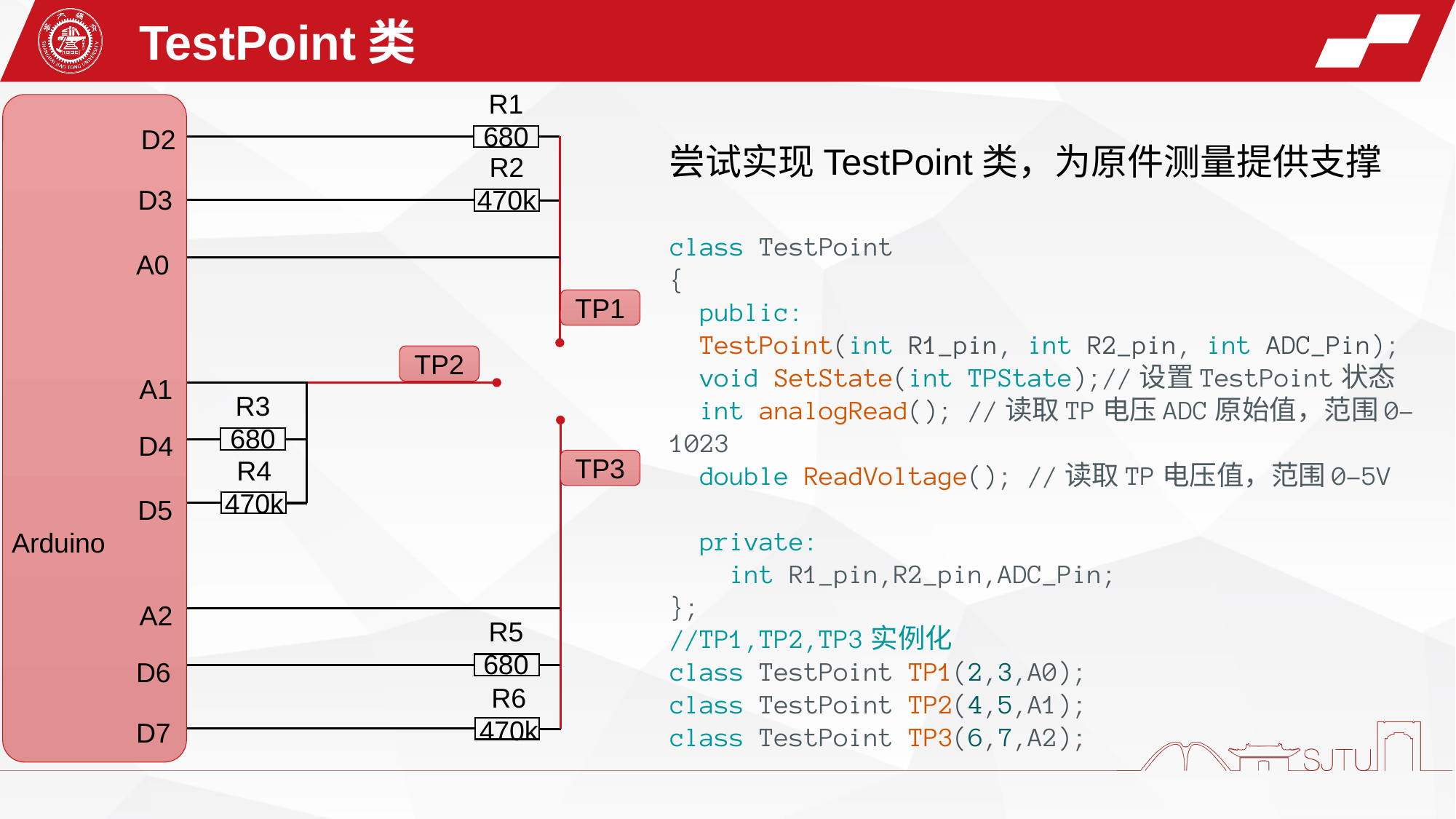

TestPoint类

R1 680
D2

尝试实现TestPoint类，为原件测量提供支撑
R2 470k
D3

class TestPoint
{
  public:
  TestPoint(int R1_pin, int R2_pin, int ADC_Pin);
  void SetState(int TPState);//设置TestPoint状态
  int analogRead(); //读取TP电压ADC原始值，范围0-1023
  double ReadVoltage(); //读取TP电压值，范围0-5V

  private:
    int R1_pin,R2_pin,ADC_Pin;
};
A0
TP1
TP2
A1
R3 680

D4

TP3
R4
470k
D5

Arduino
A2
//TP1,TP2,TP3实例化
class TestPoint TP1(2,3,A0);
class TestPoint TP2(4,5,A1);
class TestPoint TP3(6,7,A2);
R5 680
D6

D7
R6
470k